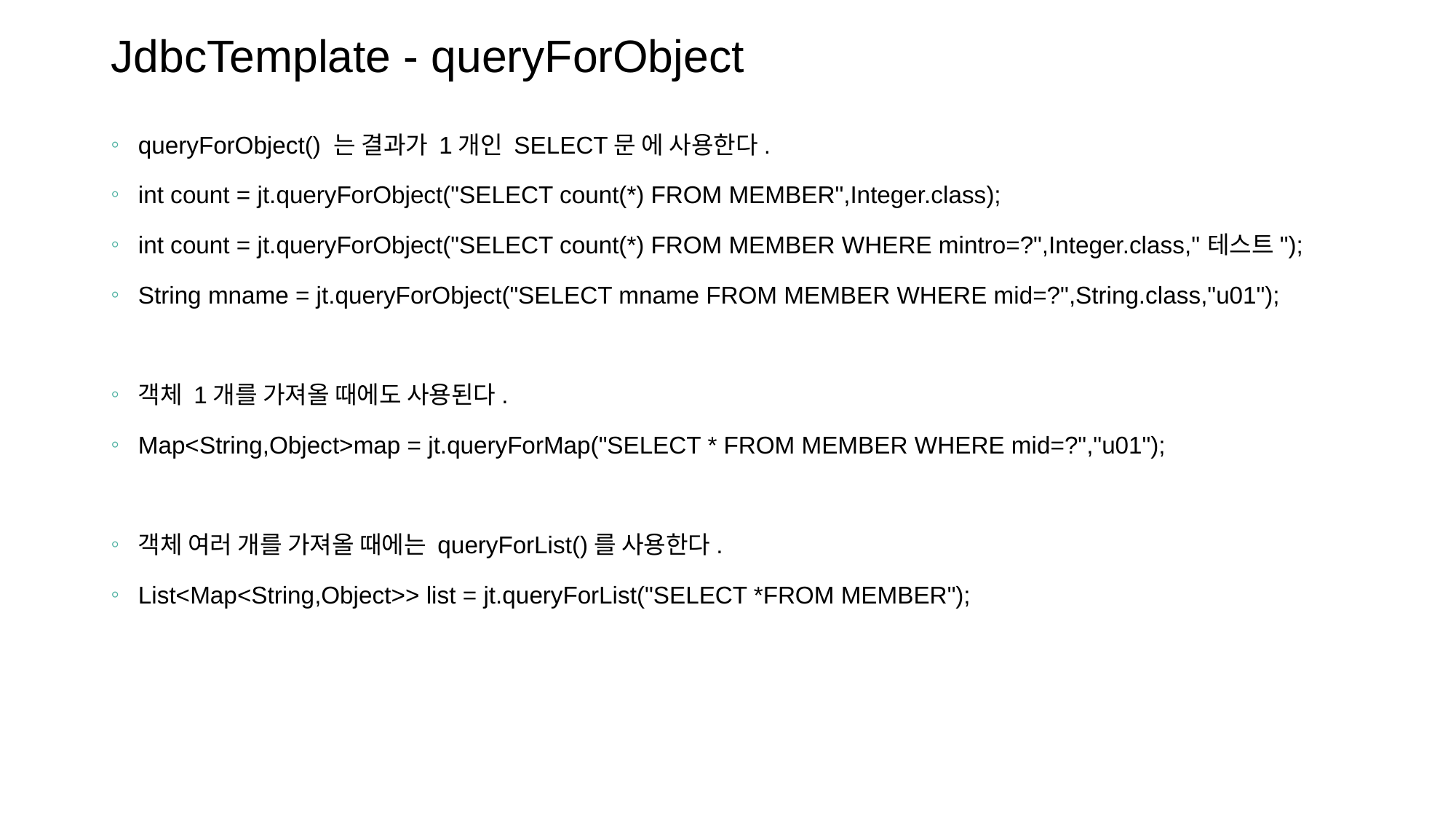

# JdbcTemplate - queryForObject
queryForObject() 는 결과가 1개인 SELECT문 에 사용한다.
int count = jt.queryForObject("SELECT count(*) FROM MEMBER",Integer.class);
int count = jt.queryForObject("SELECT count(*) FROM MEMBER WHERE mintro=?",Integer.class,"테스트");
String mname = jt.queryForObject("SELECT mname FROM MEMBER WHERE mid=?",String.class,"u01");

객체 1개를 가져올 때에도 사용된다.
Map<String,Object>map = jt.queryForMap("SELECT * FROM MEMBER WHERE mid=?","u01");

객체 여러 개를 가져올 때에는 queryForList()를 사용한다.
List<Map<String,Object>> list = jt.queryForList("SELECT *FROM MEMBER");